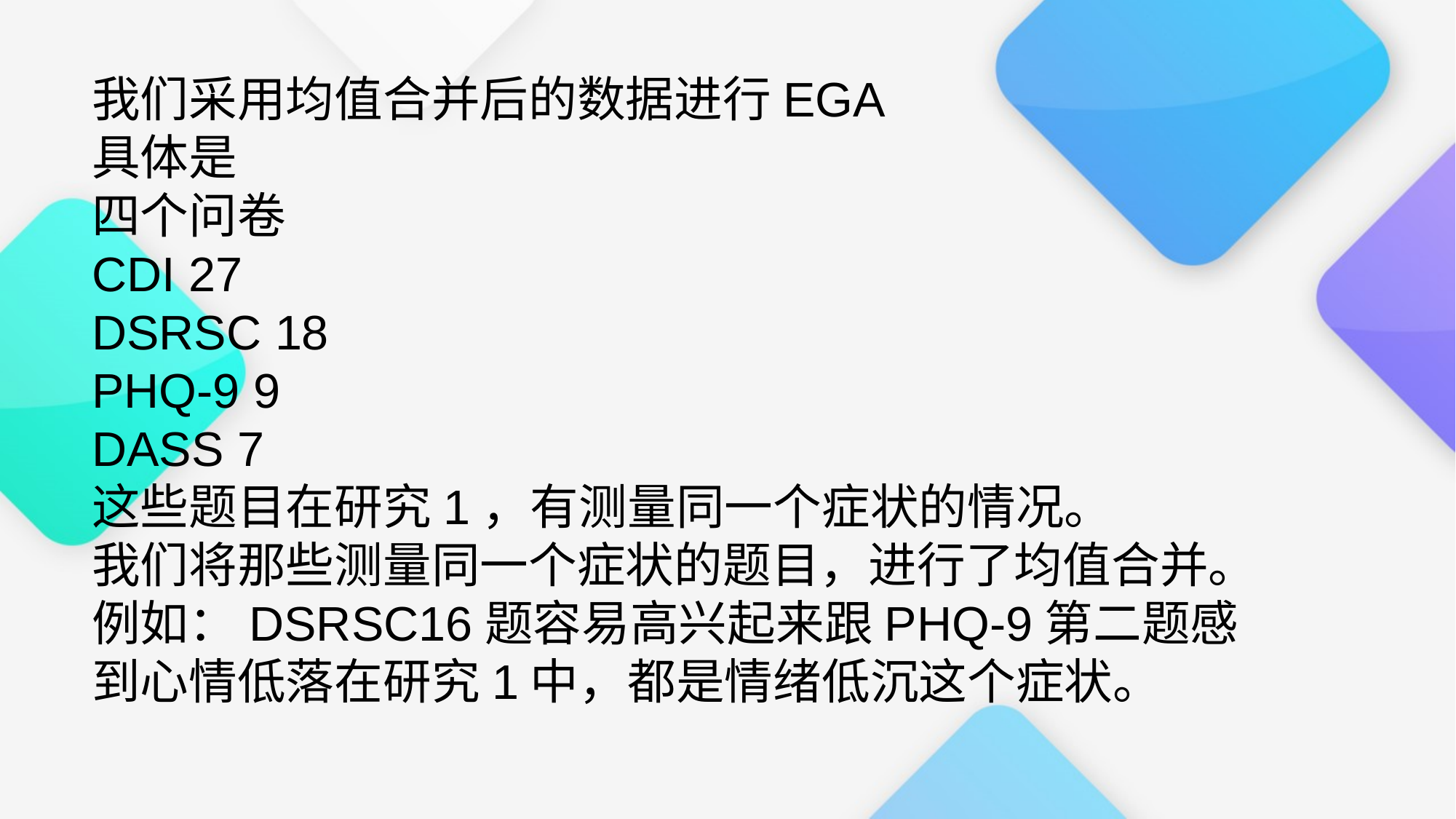

我们采用均值合并后的数据进行EGA
具体是
四个问卷
CDI 27
DSRSC 18
PHQ-9 9
DASS 7
这些题目在研究1，有测量同一个症状的情况。
我们将那些测量同一个症状的题目，进行了均值合并。
例如：DSRSC16题容易高兴起来跟PHQ-9第二题感到心情低落在研究1中，都是情绪低沉这个症状。